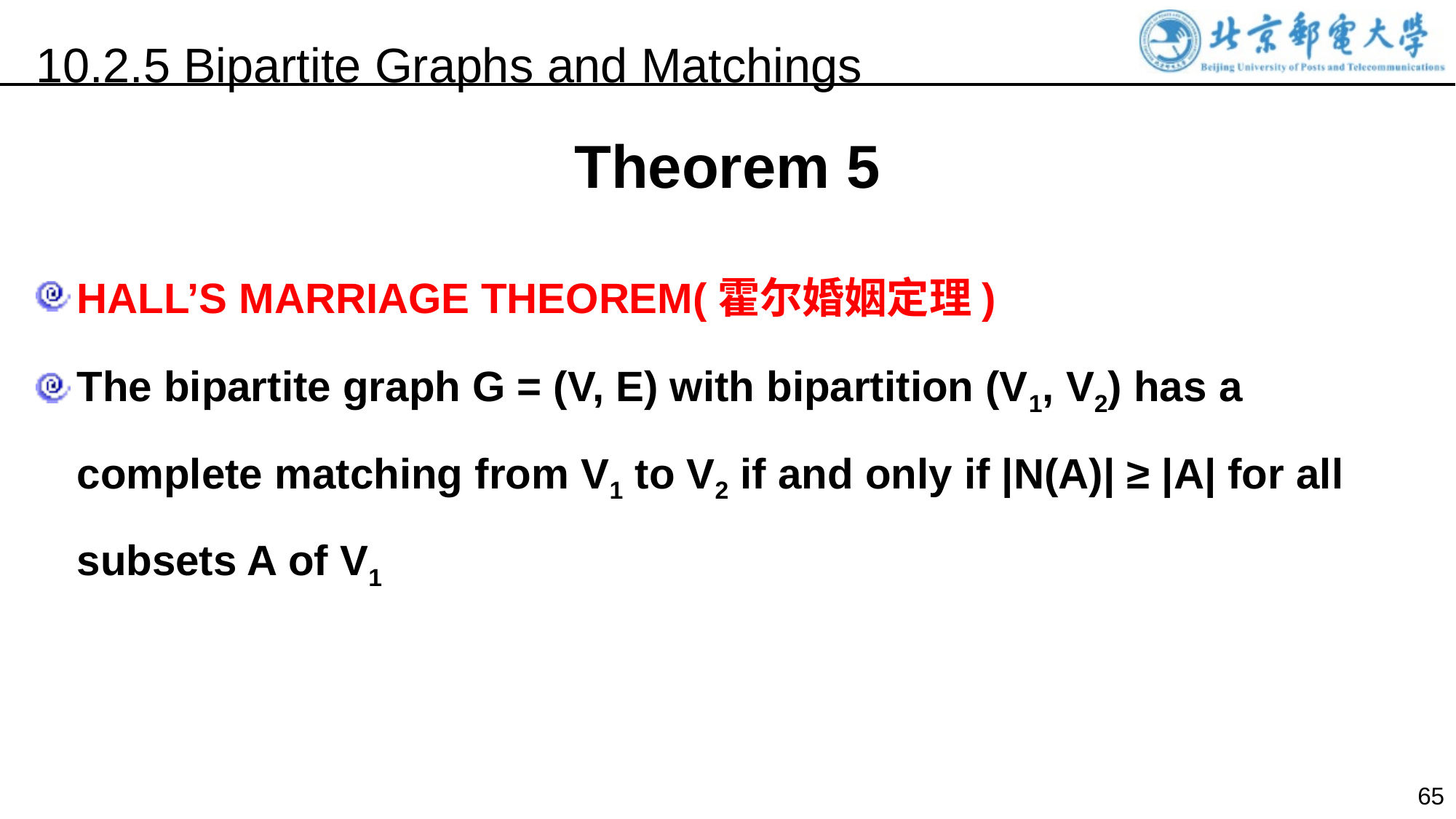

10.2.5 Bipartite Graphs and Matchings
Theorem 5
HALL’S MARRIAGE THEOREM(霍尔婚姻定理)
The bipartite graph G = (V, E) with bipartition (V1, V2) has a complete matching from V1 to V2 if and only if |N(A)| ≥ |A| for all subsets A of V1